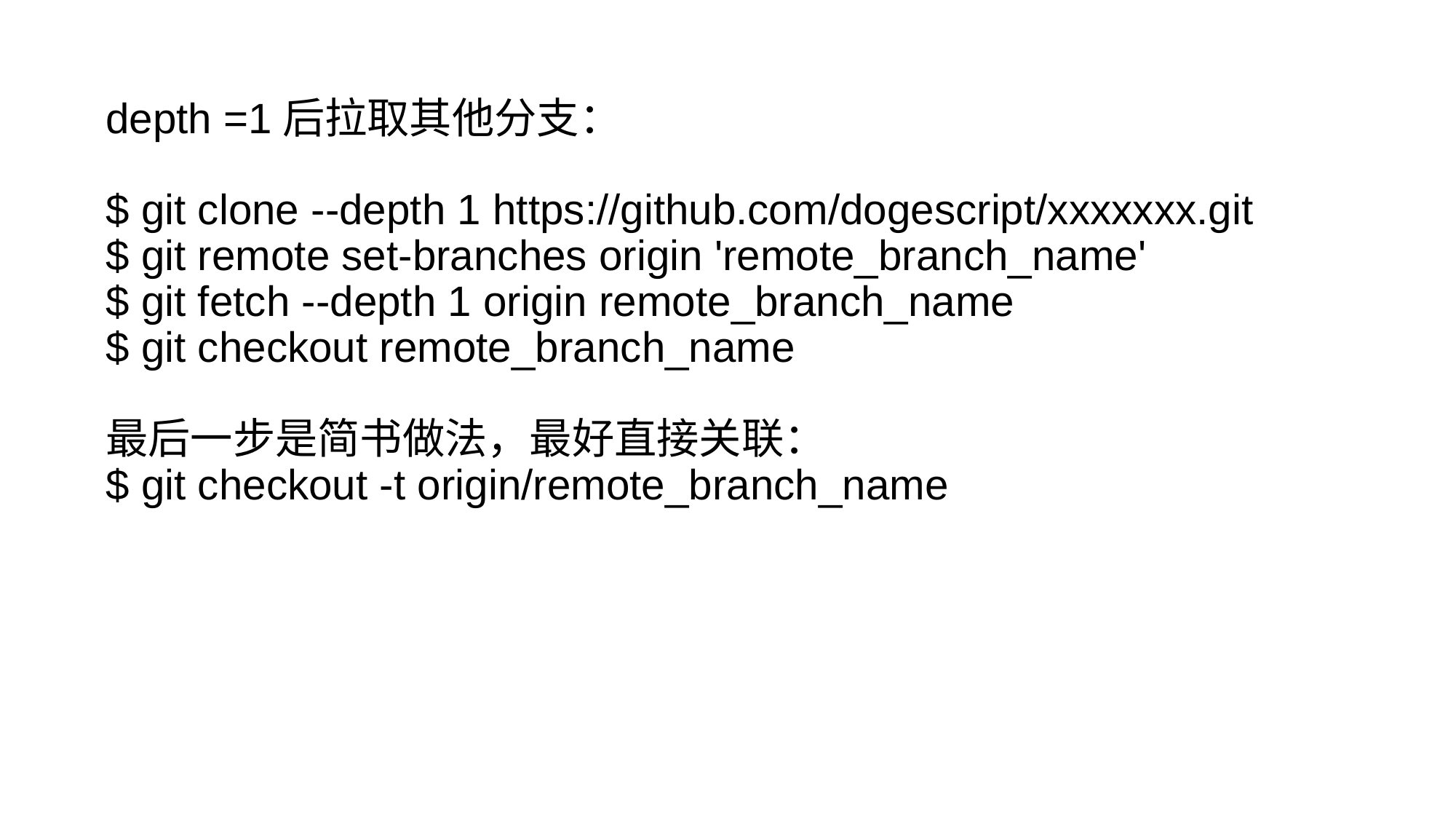

depth =1后拉取其他分支：

$ git clone --depth 1 https://github.com/dogescript/xxxxxxx.git
$ git remote set-branches origin 'remote_branch_name'
$ git fetch --depth 1 origin remote_branch_name
$ git checkout remote_branch_name

最后一步是简书做法，最好直接关联：
$ git checkout -t origin/remote_branch_name